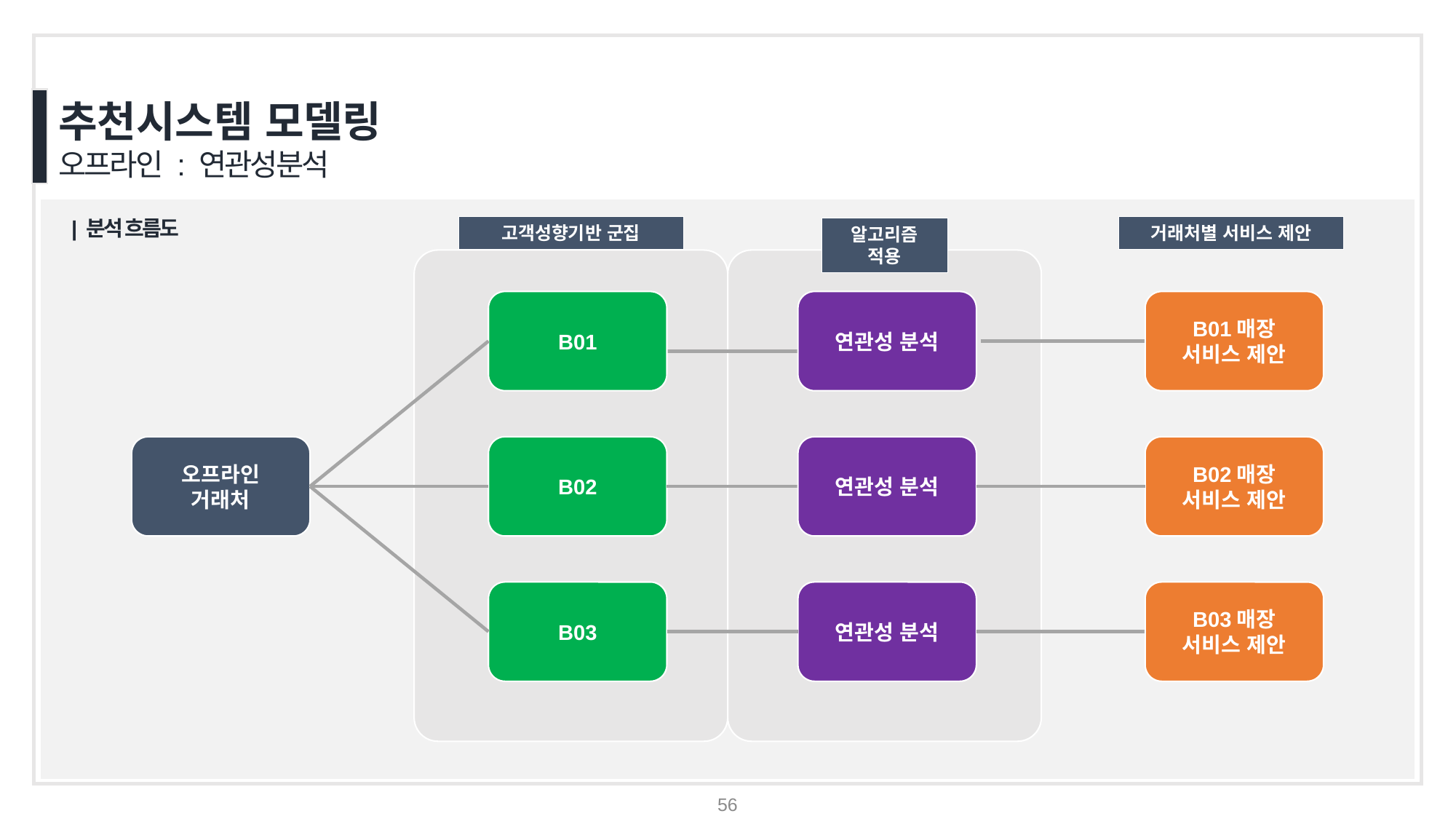

추천시스템 모델링
오프라인 : 연관성분석
| 분석 흐름도
고객성향기반 군집
거래처별 서비스 제안
알고리즘 적용

B01매장
서비스 제안
연관성 분석
B01
오프라인
거래처
B02
연관성 분석
B02매장
서비스 제안
B03매장
서비스 제안
연관성 분석
B03
56